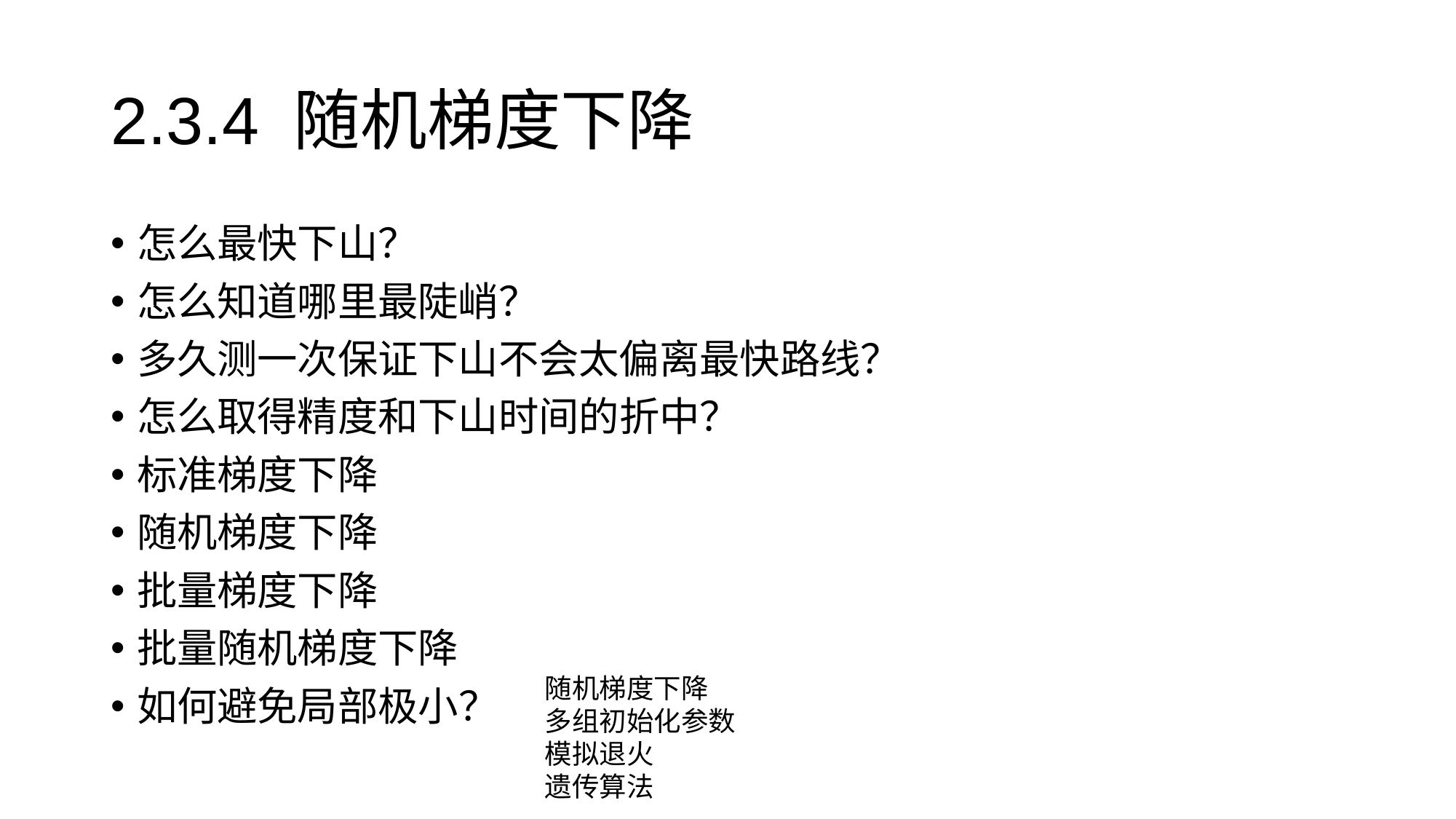

# 2.3.4 随机梯度下降
怎么最快下山？
怎么知道哪里最陡峭？
多久测一次保证下山不会太偏离最快路线？
怎么取得精度和下山时间的折中？
标准梯度下降
随机梯度下降
批量梯度下降
批量随机梯度下降
如何避免局部极小？

随机梯度下降
多组初始化参数
模拟退火
遗传算法